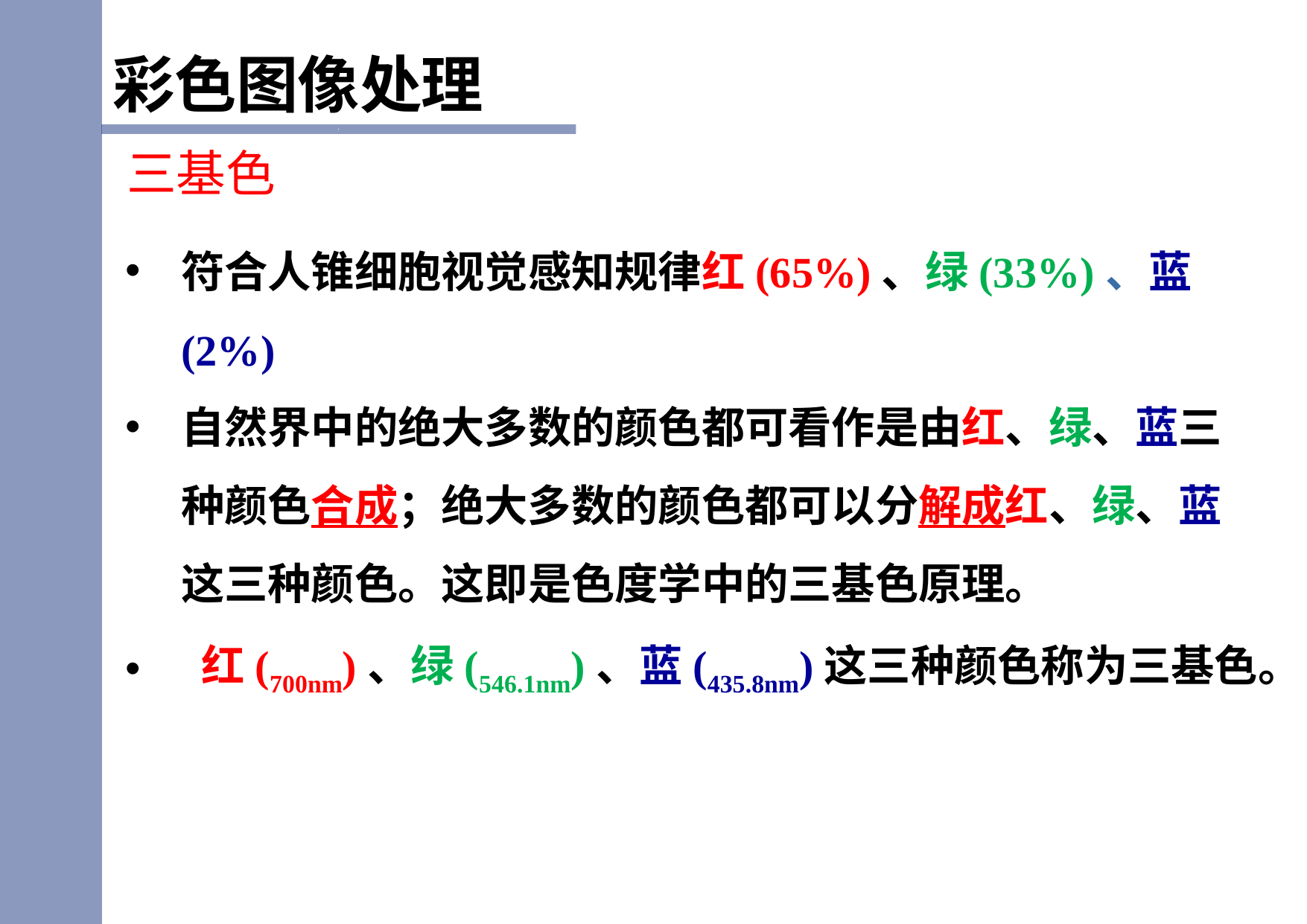

彩色图像处理
三基色
符合人锥细胞视觉感知规律红(65%)、绿(33%)、蓝(2%)
自然界中的绝大多数的颜色都可看作是由红、绿、蓝三种颜色合成；绝大多数的颜色都可以分解成红、绿、蓝这三种颜色。这即是色度学中的三基色原理。
 红(700nm)、绿(546.1nm)、蓝(435.8nm)这三种颜色称为三基色。